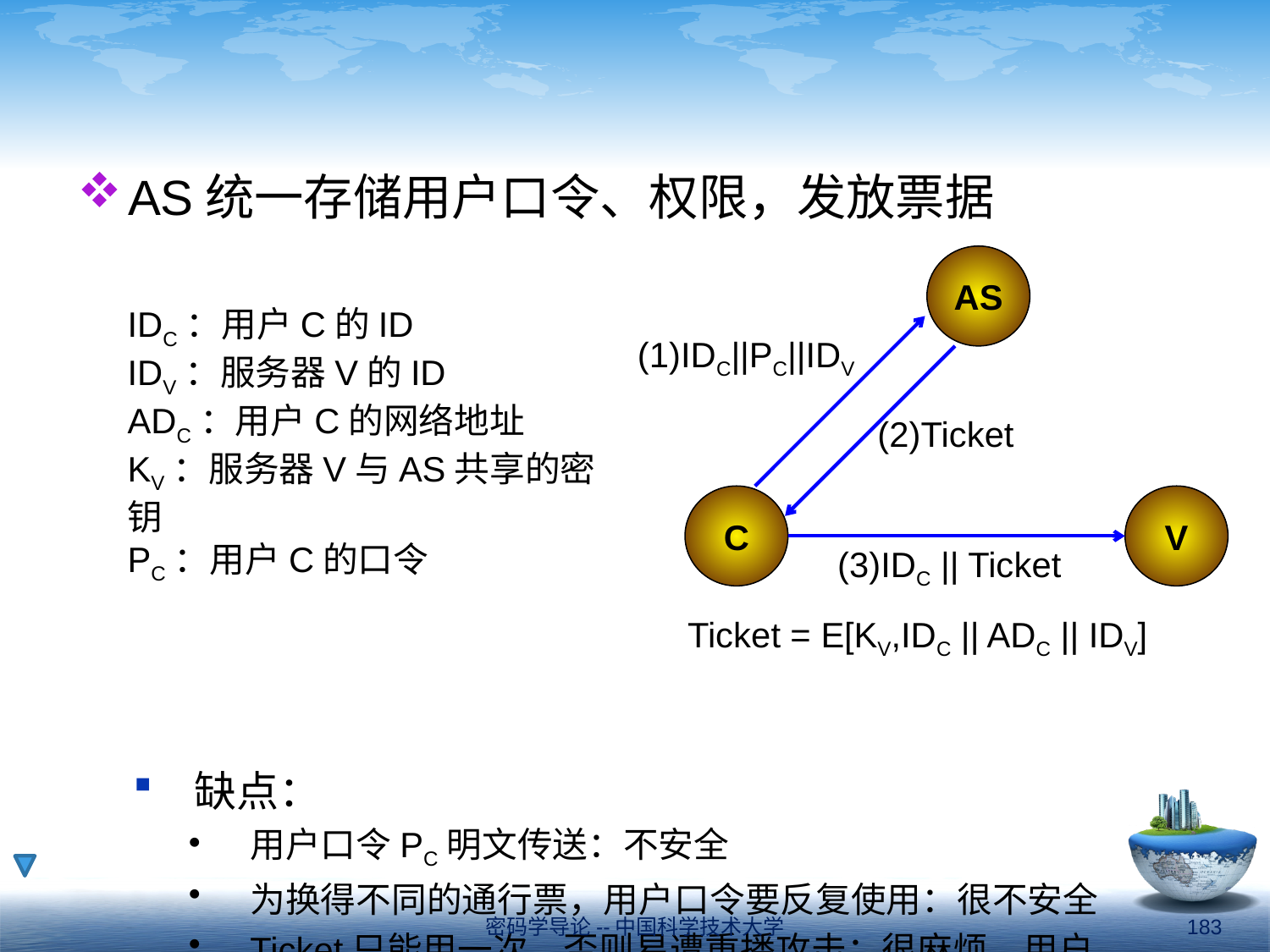

#
AS统一存储用户口令、权限，发放票据

缺点：
用户口令PC明文传送：不安全
为换得不同的通行票，用户口令要反复使用：很不安全
Ticket只能用一次，否则易遭重播攻击：很麻烦，用户需要经常的输入口令
AS
IDC：用户C的ID
IDV：服务器V的ID
ADC：用户C的网络地址
KV：服务器V与AS共享的密钥
PC：用户C的口令
(1)IDC||PC||IDV
(2)Ticket
C
V
(3)IDC || Ticket
Ticket = E[KV,IDC || ADC || IDV]

密码学导论--中国科学技术大学
183